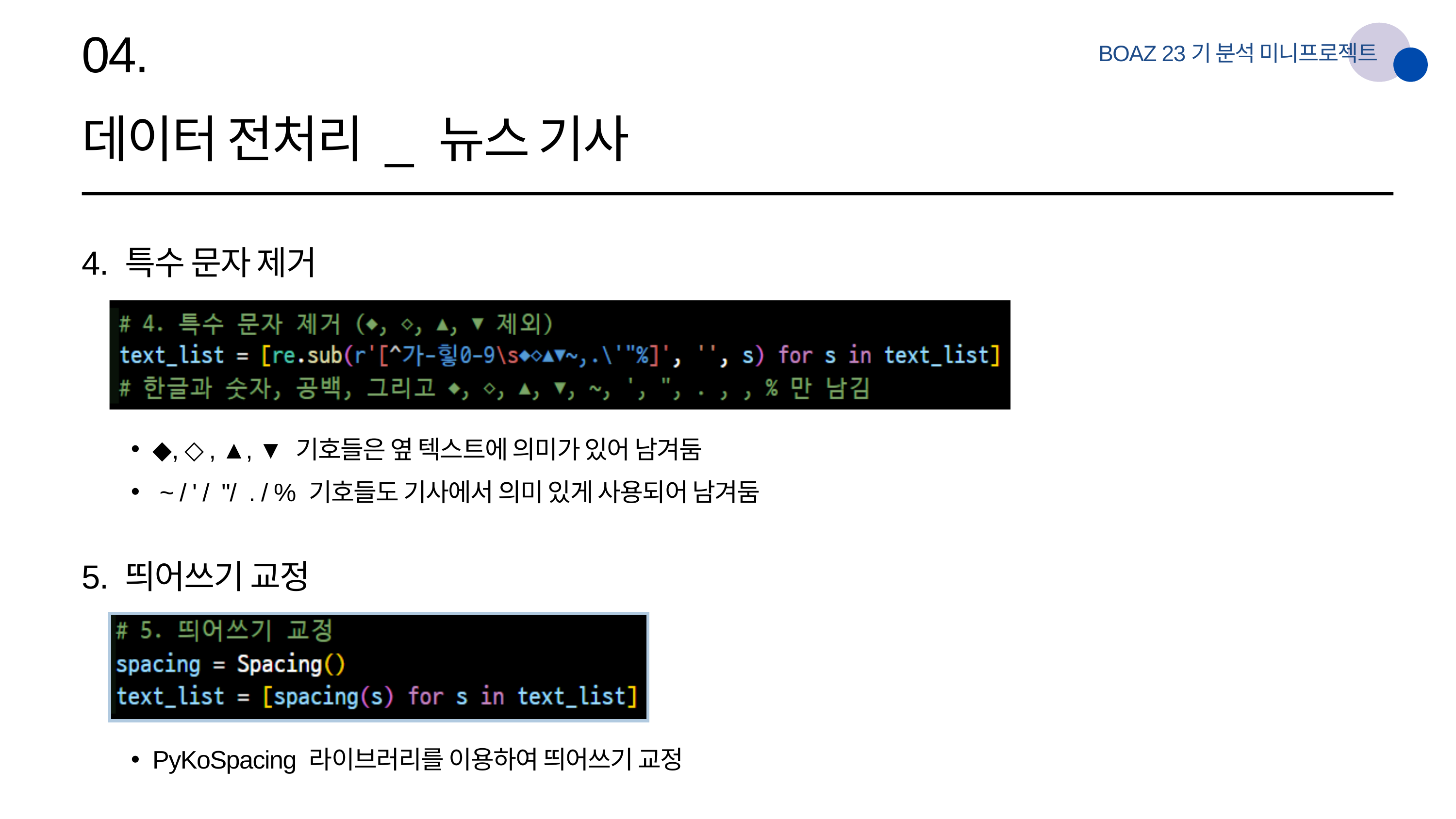

04.

BOAZ 23기 분석 미니프로젝트

데이터 전처리 _ 뉴스 기사

4. 특수 문자 제거

◆, ◇, ▲, ▼ 기호들은 옆 텍스트에 의미가 있어 남겨둠
 ~ / ' /  "/  . / % 기호들도 기사에서 의미 있게 사용되어 남겨둠
5. 띄어쓰기 교정

PyKoSpacing 라이브러리를 이용하여 띄어쓰기 교정